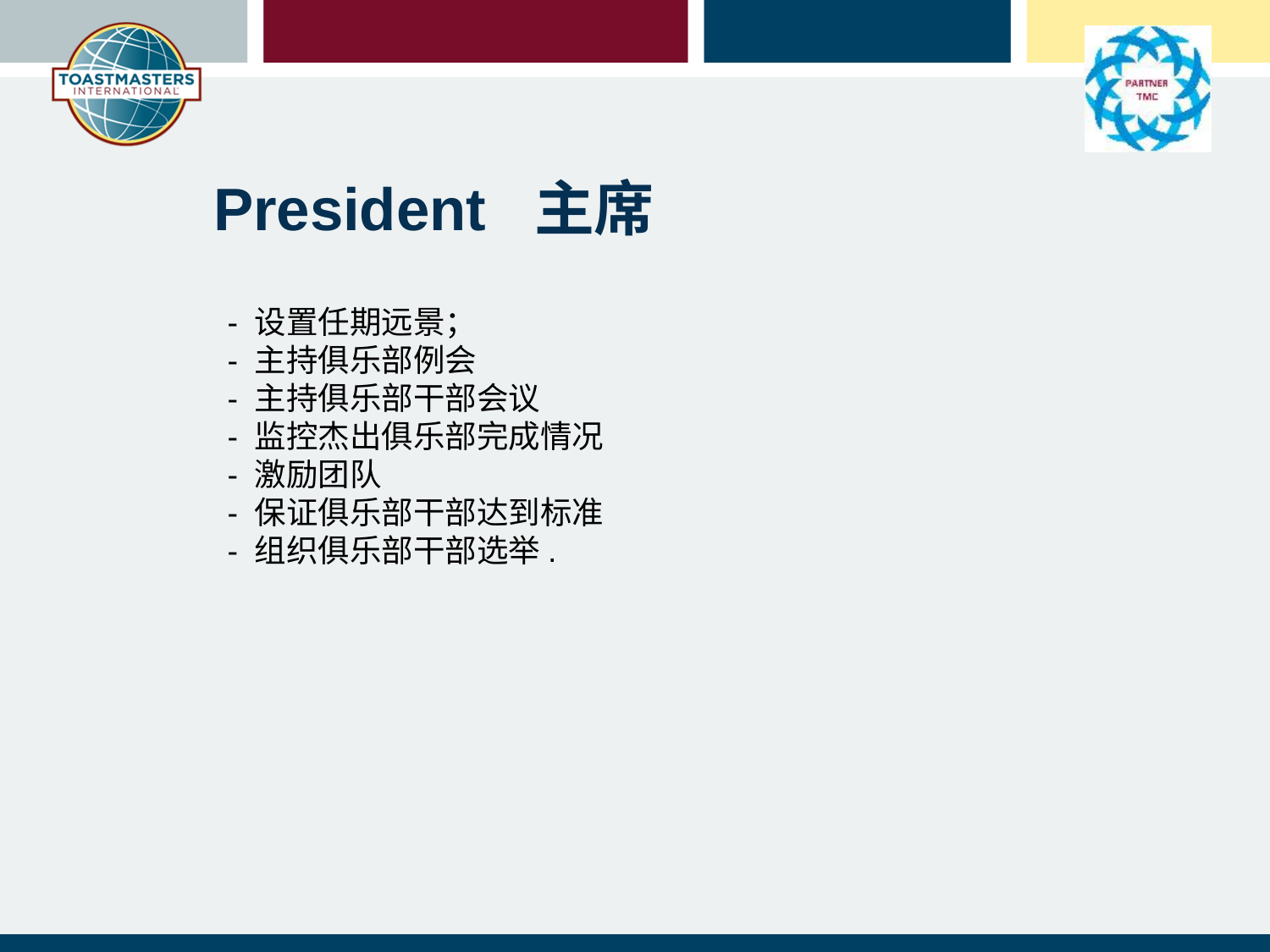

President  主席
- 设置任期远景；
- 主持俱乐部例会
- 主持俱乐部干部会议
- 监控杰出俱乐部完成情况
- 激励团队
- 保证俱乐部干部达到标准
- 组织俱乐部干部选举.